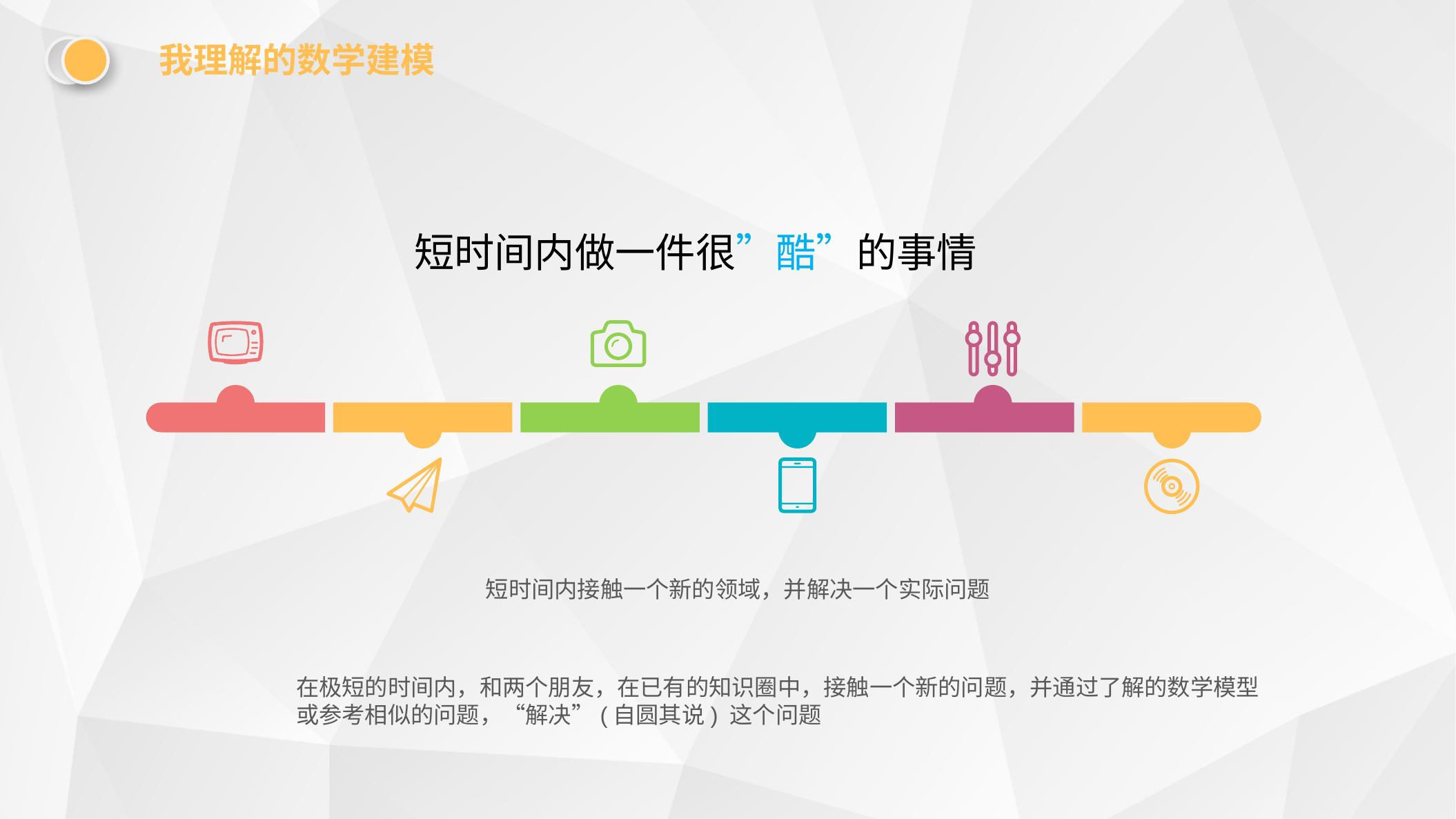

我理解的数学建模
短时间内做一件很”酷”的事情

短时间内接触一个新的领域，并解决一个实际问题
在极短的时间内，和两个朋友，在已有的知识圈中，接触一个新的问题，并通过了解的数学模型
或参考相似的问题，“解决”(自圆其说) 这个问题